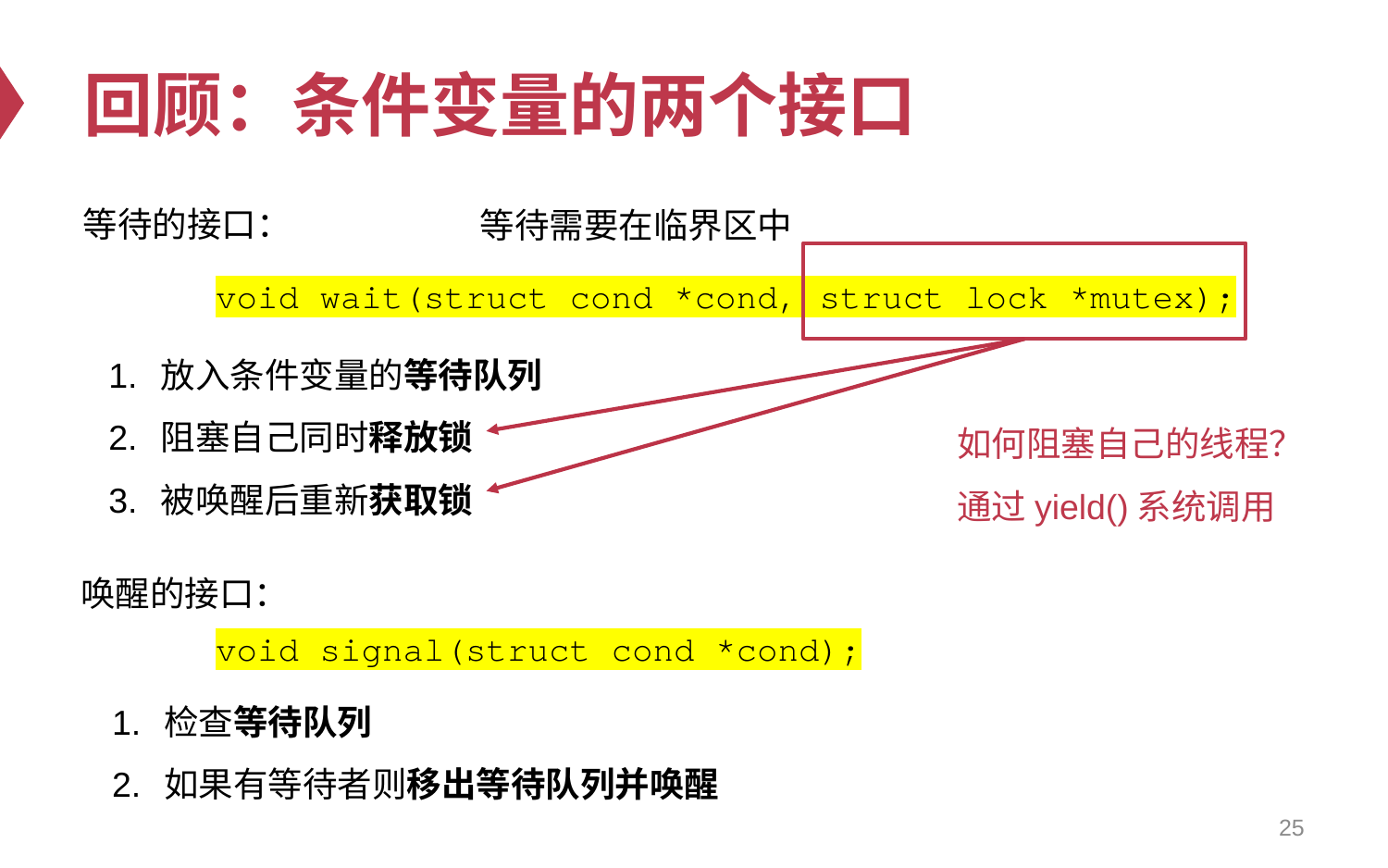

# 回顾：条件变量的两个接口

等待的接口：
等待需要在临界区中

void wait(struct cond *cond, struct lock *mutex);
放入条件变量的等待队列
阻塞自己同时释放锁
被唤醒后重新获取锁
如何阻塞自己的线程？通过yield()系统调用
唤醒的接口：
void signal(struct cond *cond);
检查等待队列
如果有等待者则移出等待队列并唤醒
25